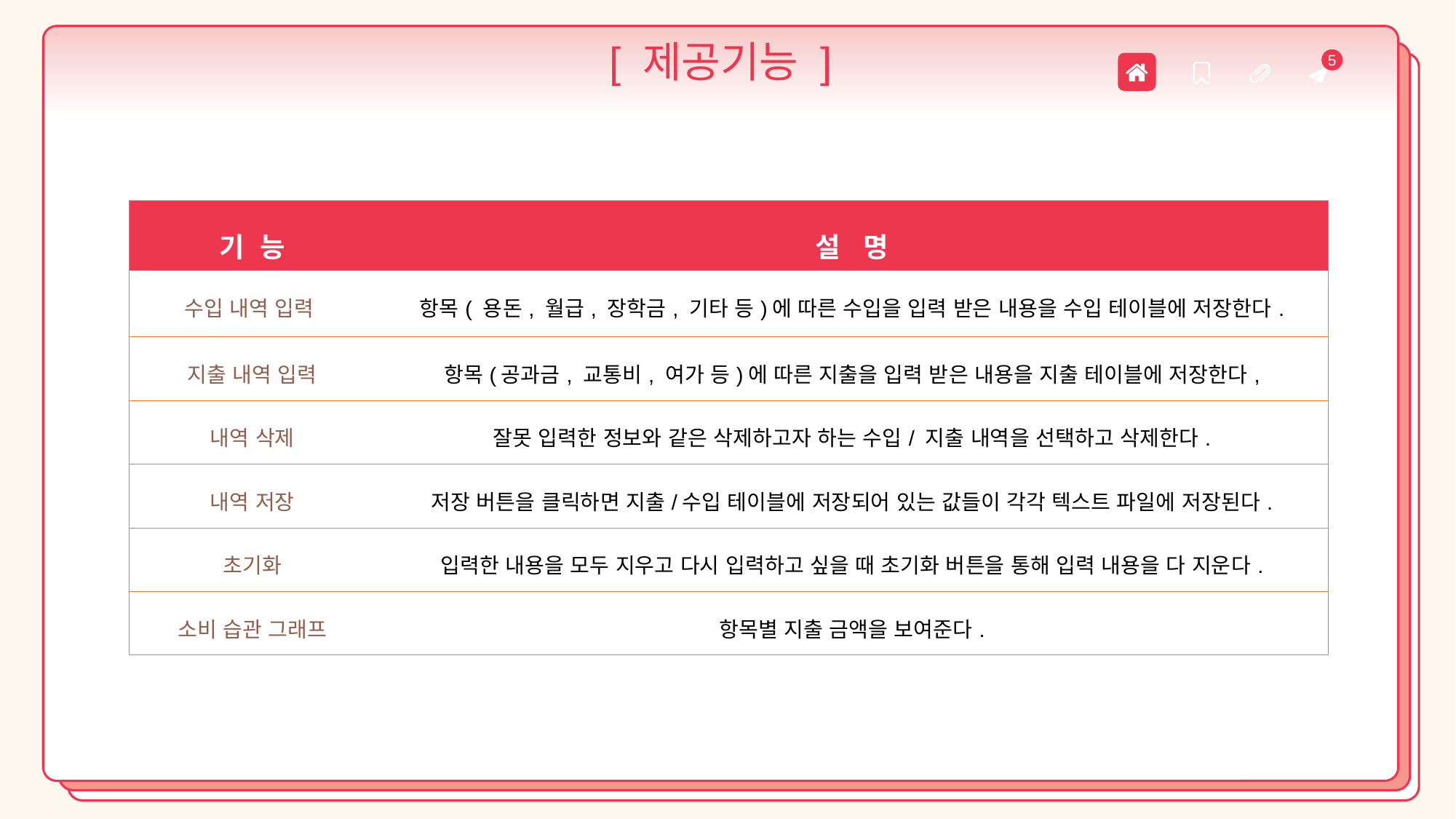

[ 제공기능 ]

5

| 기 능 | 설 명 |
| --- | --- |
| 수입 내역 입력 | 항목( 용돈, 월급, 장학금, 기타 등)에 따른 수입을 입력 받은 내용을 수입 테이블에 저장한다. |
| 지출 내역 입력 | 항목(공과금, 교통비, 여가 등)에 따른 지출을 입력 받은 내용을 지출 테이블에 저장한다, |
| 내역 삭제 | 잘못 입력한 정보와 같은 삭제하고자 하는 수입/ 지출 내역을 선택하고 삭제한다. |
| 내역 저장 | 저장 버튼을 클릭하면 지출/수입 테이블에 저장되어 있는 값들이 각각 텍스트 파일에 저장된다. |
| 초기화 | 입력한 내용을 모두 지우고 다시 입력하고 싶을 때 초기화 버튼을 통해 입력 내용을 다 지운다. |
| 소비 습관 그래프 | 항목별 지출 금액을 보여준다. |